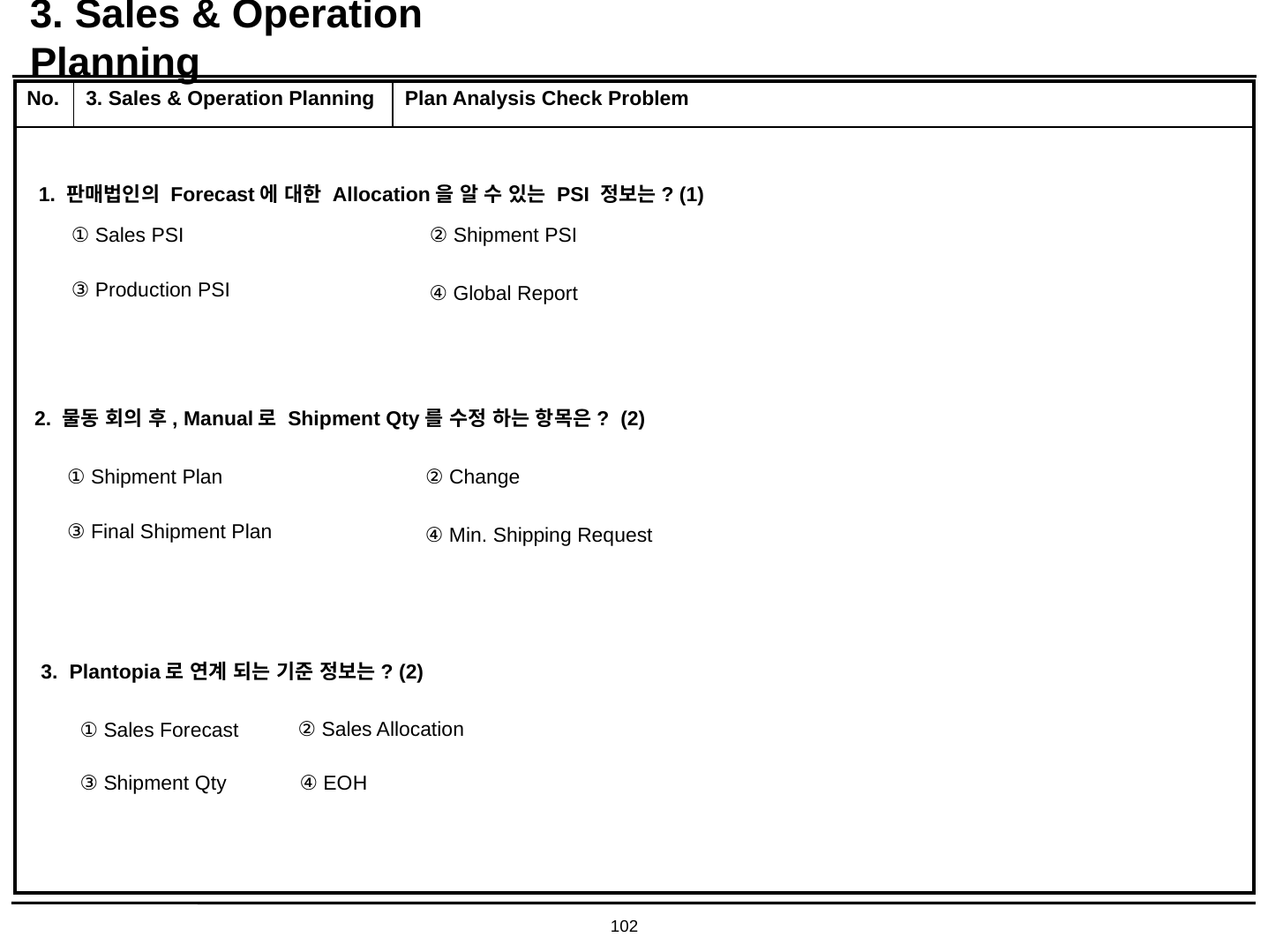

# 3. Sales & Operation Planning
| No. | 3. Sales & Operation Planning | Plan Analysis Check Problem |
| --- | --- | --- |
|  |  |  |
1. 판매법인의 Forecast에 대한 Allocation을 알 수 있는 PSI 정보는? (1)
① Sales PSI
② Shipment PSI
③ Production PSI
④ Global Report
2. 물동 회의 후, Manual로 Shipment Qty를 수정 하는 항목은?  (2)
① Shipment Plan
② Change
③ Final Shipment Plan
④ Min. Shipping Request
3.  Plantopia로 연계 되는 기준 정보는? (2)
② Sales Allocation
① Sales Forecast
③ Shipment Qty
④ EOH
102